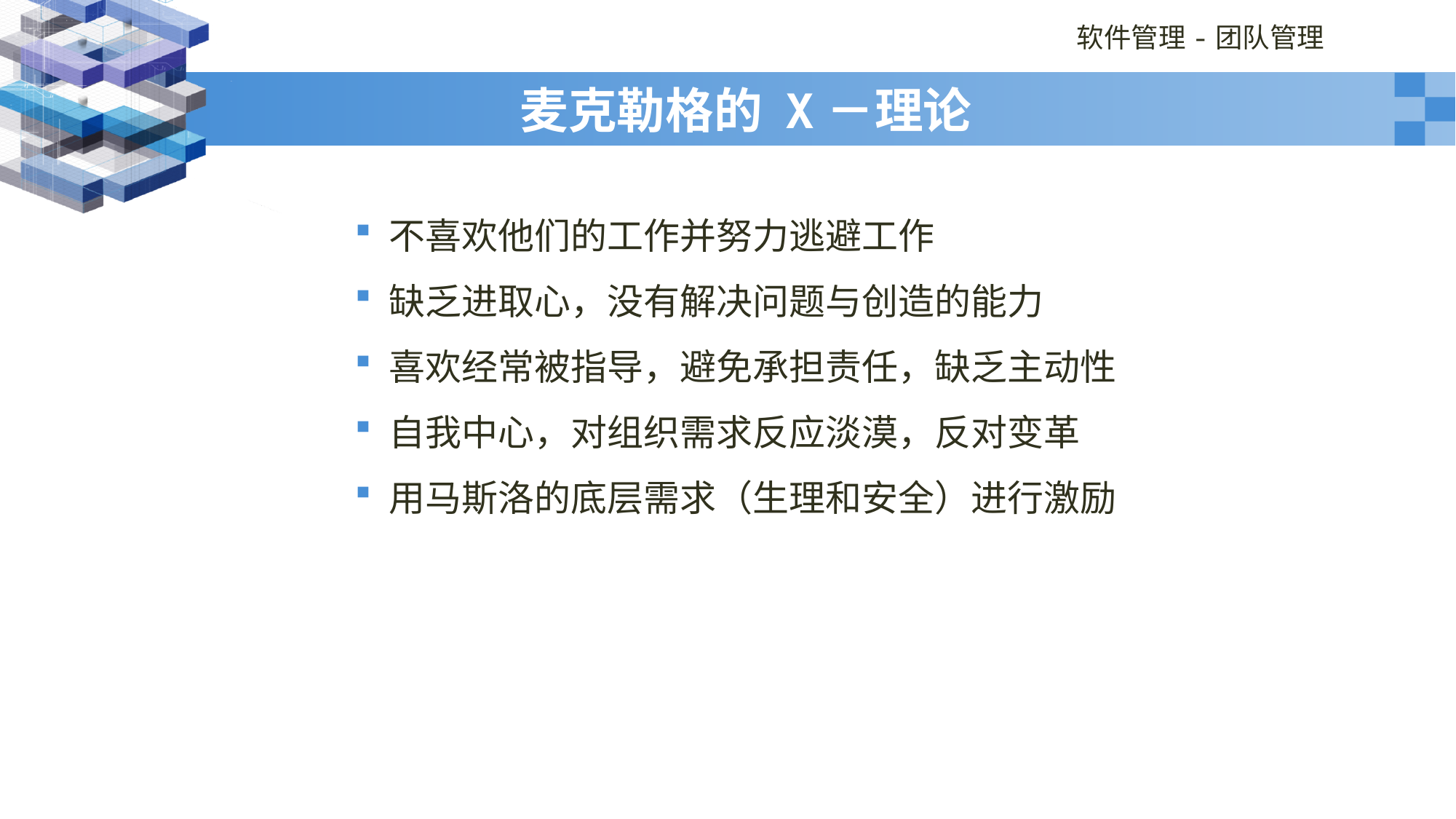

# 麦克勒格的 X－理论
不喜欢他们的工作并努力逃避工作
缺乏进取心，没有解决问题与创造的能力
喜欢经常被指导，避免承担责任，缺乏主动性
自我中心，对组织需求反应淡漠，反对变革
用马斯洛的底层需求（生理和安全）进行激励